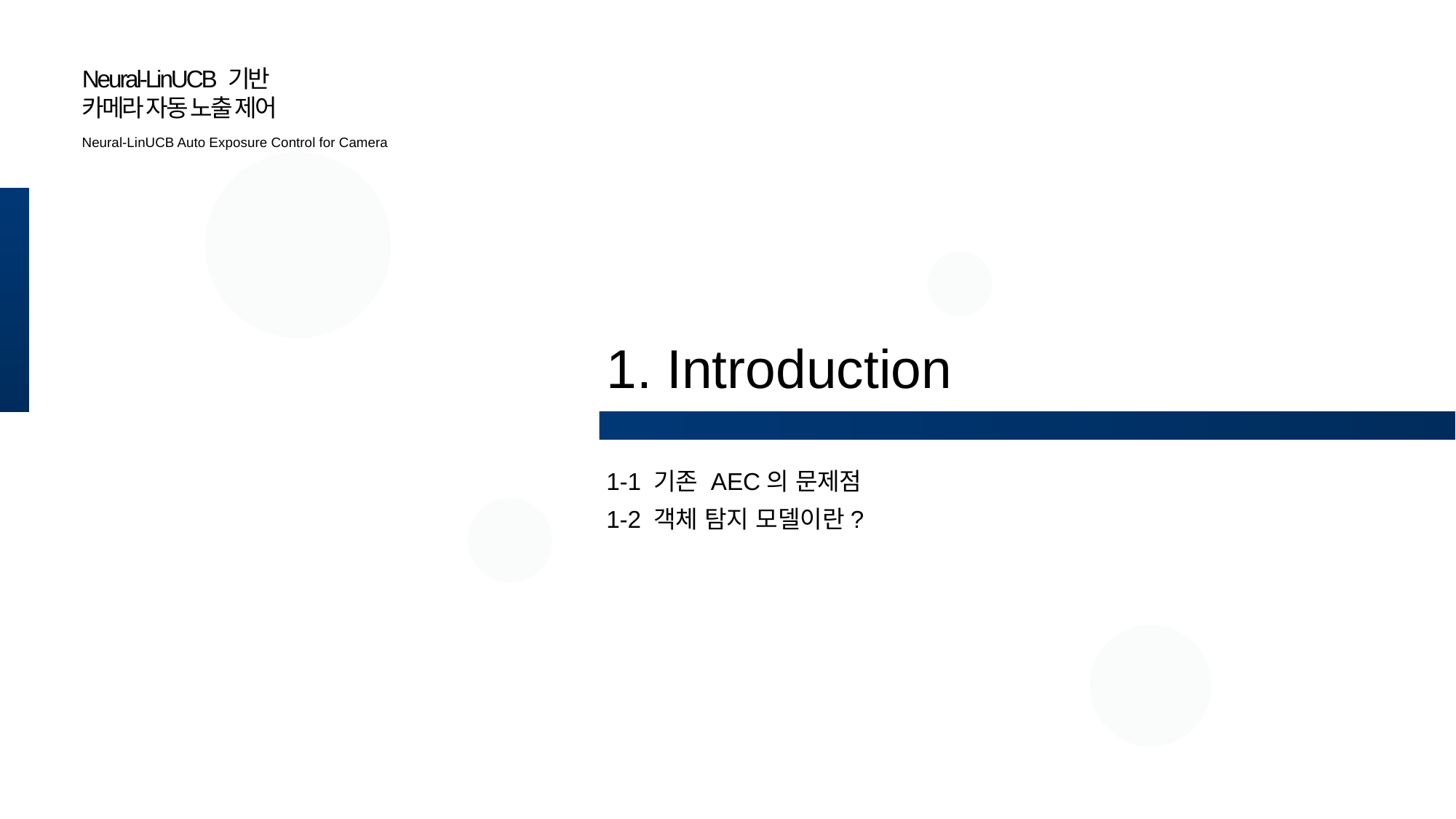

Neural-LinUCB 기반
카메라 자동 노출 제어
Neural-LinUCB Auto Exposure Control for Camera
1. Introduction
1-1 기존 AEC의 문제점
1-2 객체 탐지 모델이란?